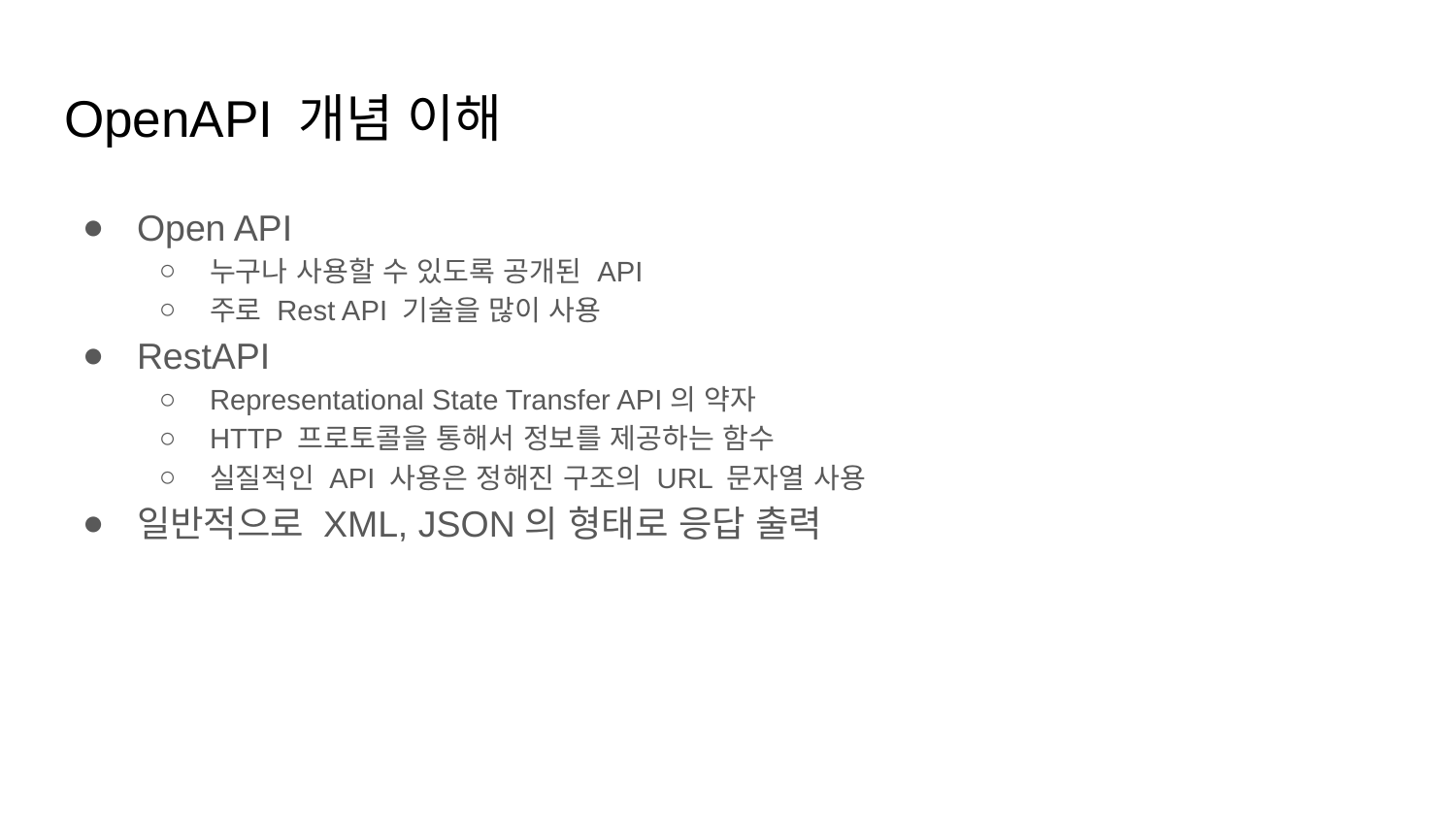

# OpenAPI 개념 이해
Open API
누구나 사용할 수 있도록 공개된 API
주로 Rest API 기술을 많이 사용
RestAPI
Representational State Transfer API의 약자
HTTP 프로토콜을 통해서 정보를 제공하는 함수
실질적인 API 사용은 정해진 구조의 URL 문자열 사용
일반적으로 XML, JSON의 형태로 응답 출력